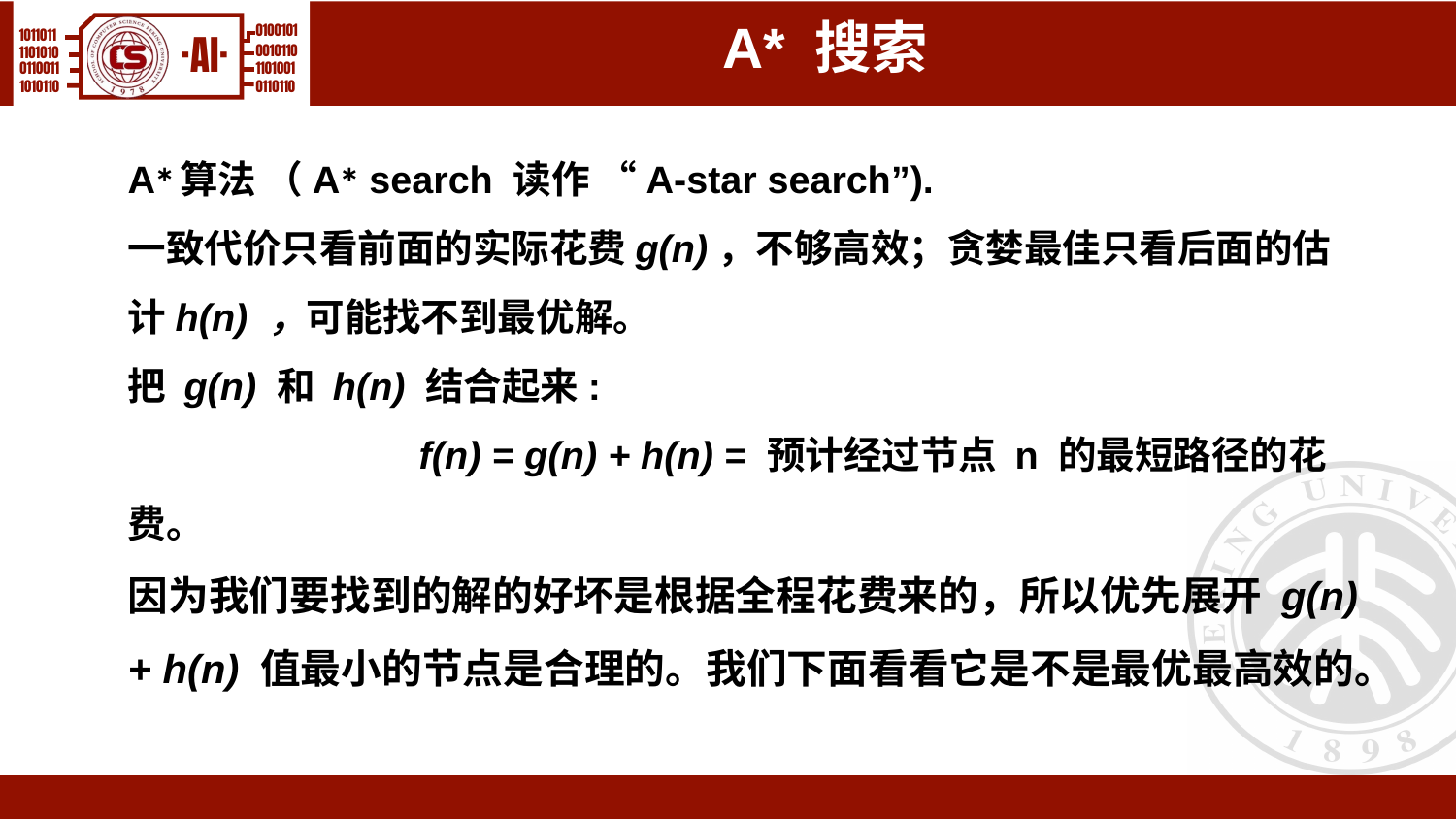

# A* 搜索
A∗算法 （A∗ search 读作 “A-star search”).
一致代价只看前面的实际花费g(n)，不够高效；贪婪最佳只看后面的估计h(n) ，可能找不到最优解。
把 g(n) 和 h(n) 结合起来:
		f(n) = g(n) + h(n) = 预计经过节点 n 的最短路径的花费。
因为我们要找到的解的好坏是根据全程花费来的，所以优先展开 g(n) + h(n) 值最小的节点是合理的。我们下面看看它是不是最优最高效的。